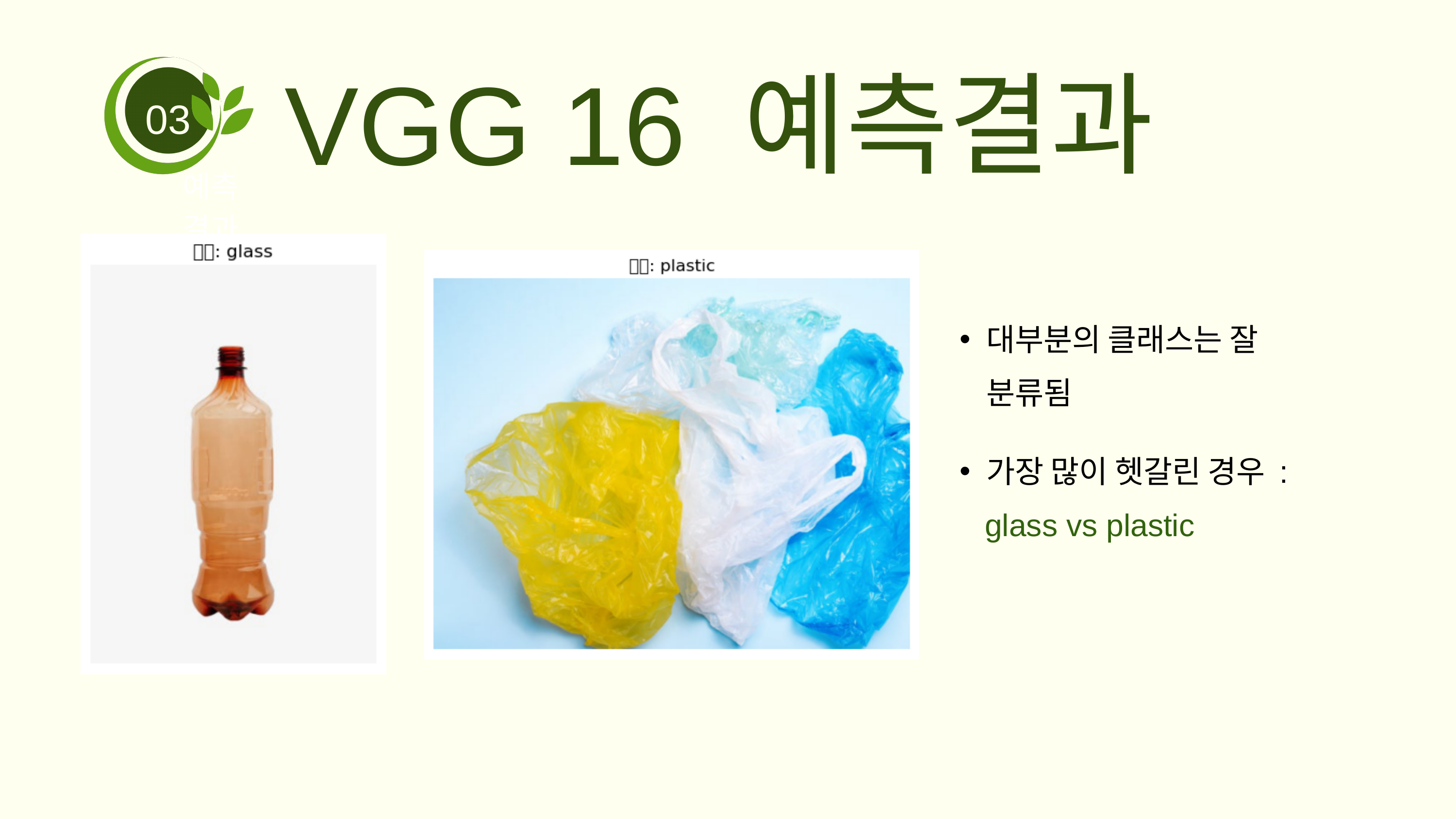

VGG 16 예측결과

03
예측 결과

대부분의 클래스는 잘 분류됨

가장 많이 헷갈린 경우 :
      glass vs plastic